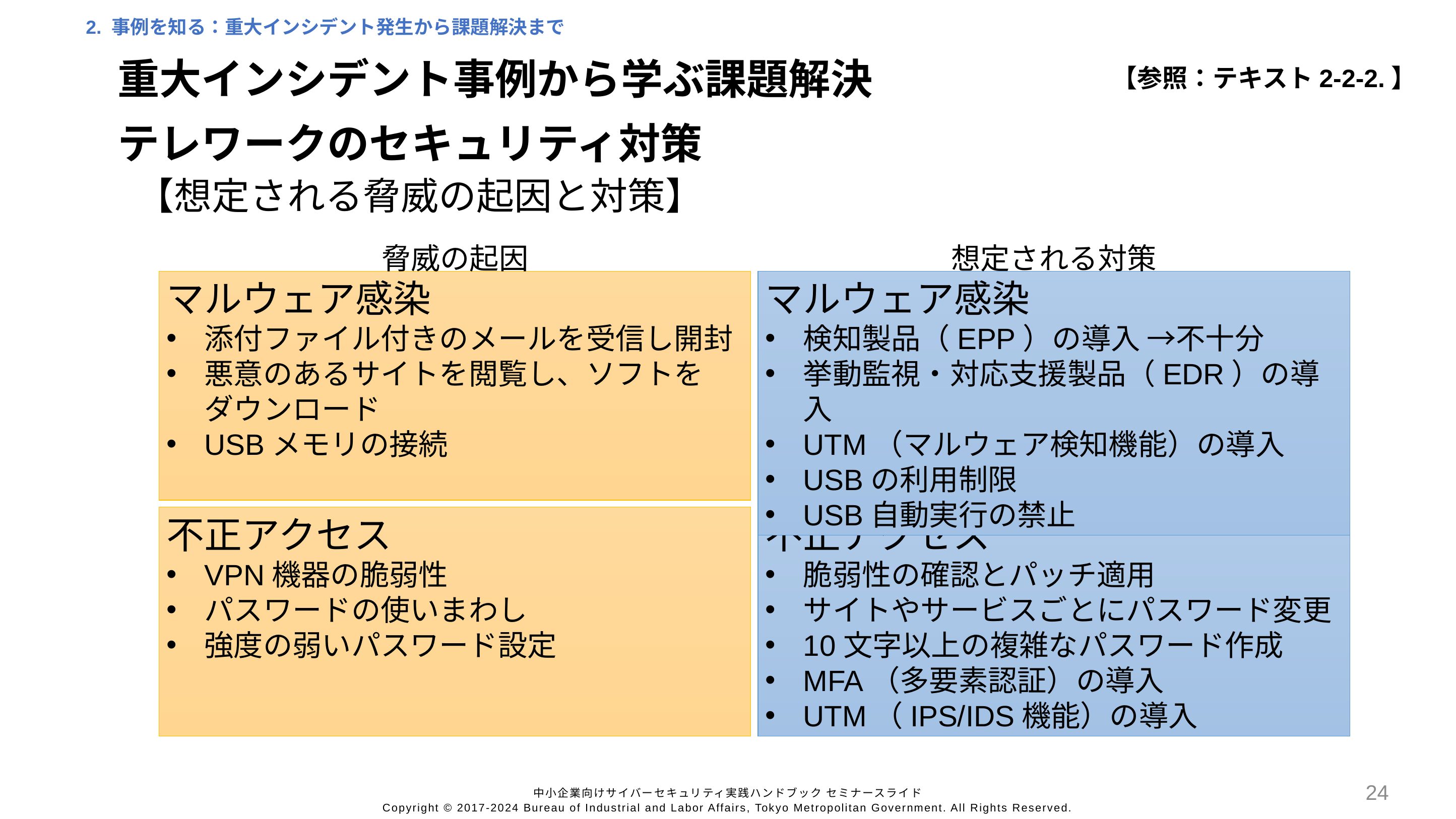

2. 事例を知る：重大インシデント発生から課題解決まで
重大インシデント事例から学ぶ課題解決
【参照：テキスト2-2-2.】
テレワークのセキュリティ対策
【想定される脅威の起因と対策】
脅威の起因
想定される対策
マルウェア感染
添付ファイル付きのメールを受信し開封
悪意のあるサイトを閲覧し、ソフトを
ダウンロード
USBメモリの接続

マルウェア感染
検知製品（EPP）の導入 →不十分
挙動監視・対応支援製品（EDR）の導入
UTM（マルウェア検知機能）の導入
USBの利用制限
USB自動実行の禁止
不正アクセス
VPN機器の脆弱性
パスワードの使いまわし
強度の弱いパスワード設定

不正アクセス
脆弱性の確認とパッチ適用
サイトやサービスごとにパスワード変更
10文字以上の複雑なパスワード作成
MFA（多要素認証）の導入
UTM（IPS/IDS機能）の導入
24